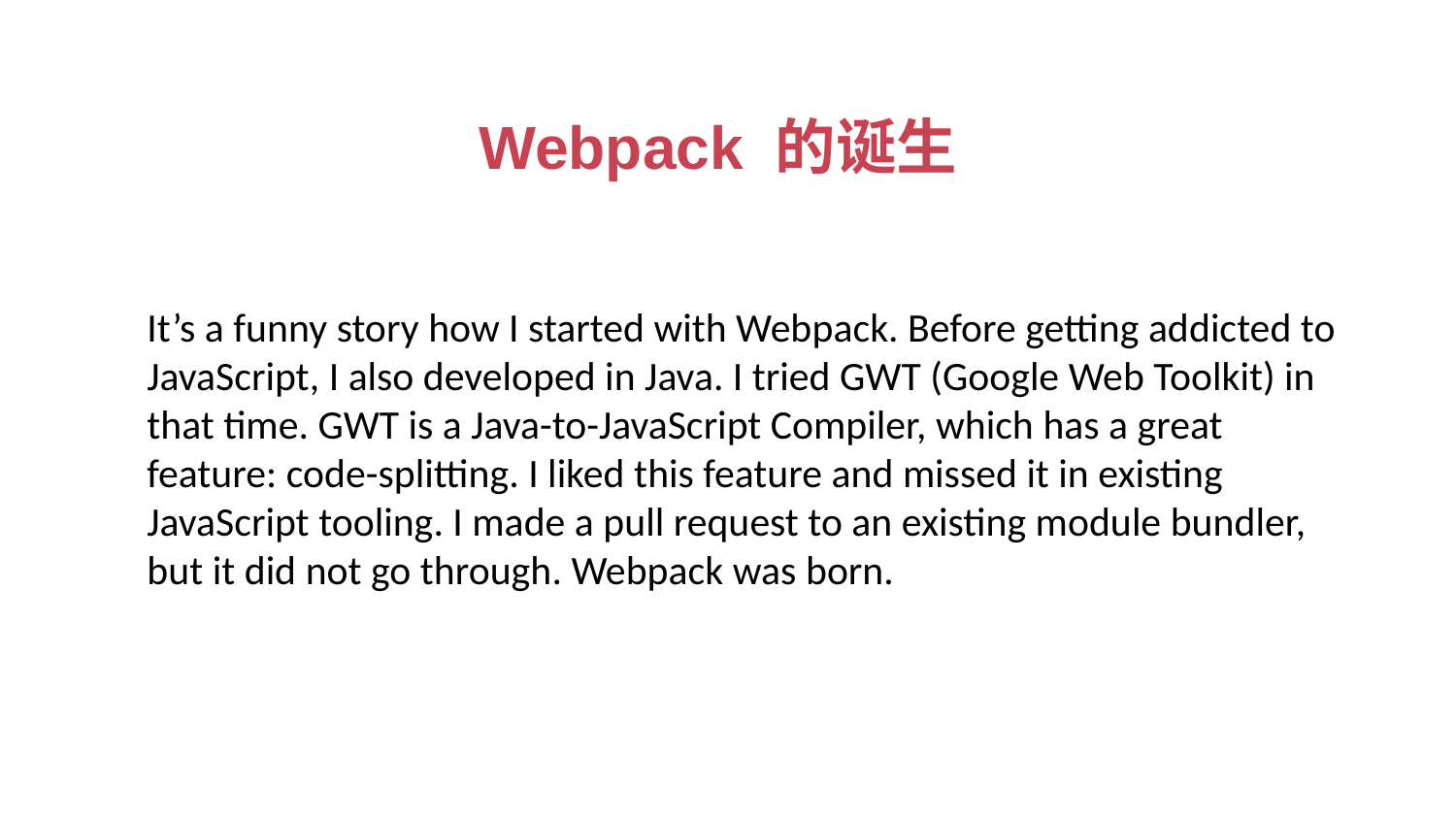

# Webpack 的诞生
It’s a funny story how I started with Webpack. Before getting addicted to JavaScript, I also developed in Java. I tried GWT (Google Web Toolkit) in that time. GWT is a Java-to-JavaScript Compiler, which has a great feature: code-splitting. I liked this feature and missed it in existing JavaScript tooling. I made a pull request to an existing module bundler, but it did not go through. Webpack was born.